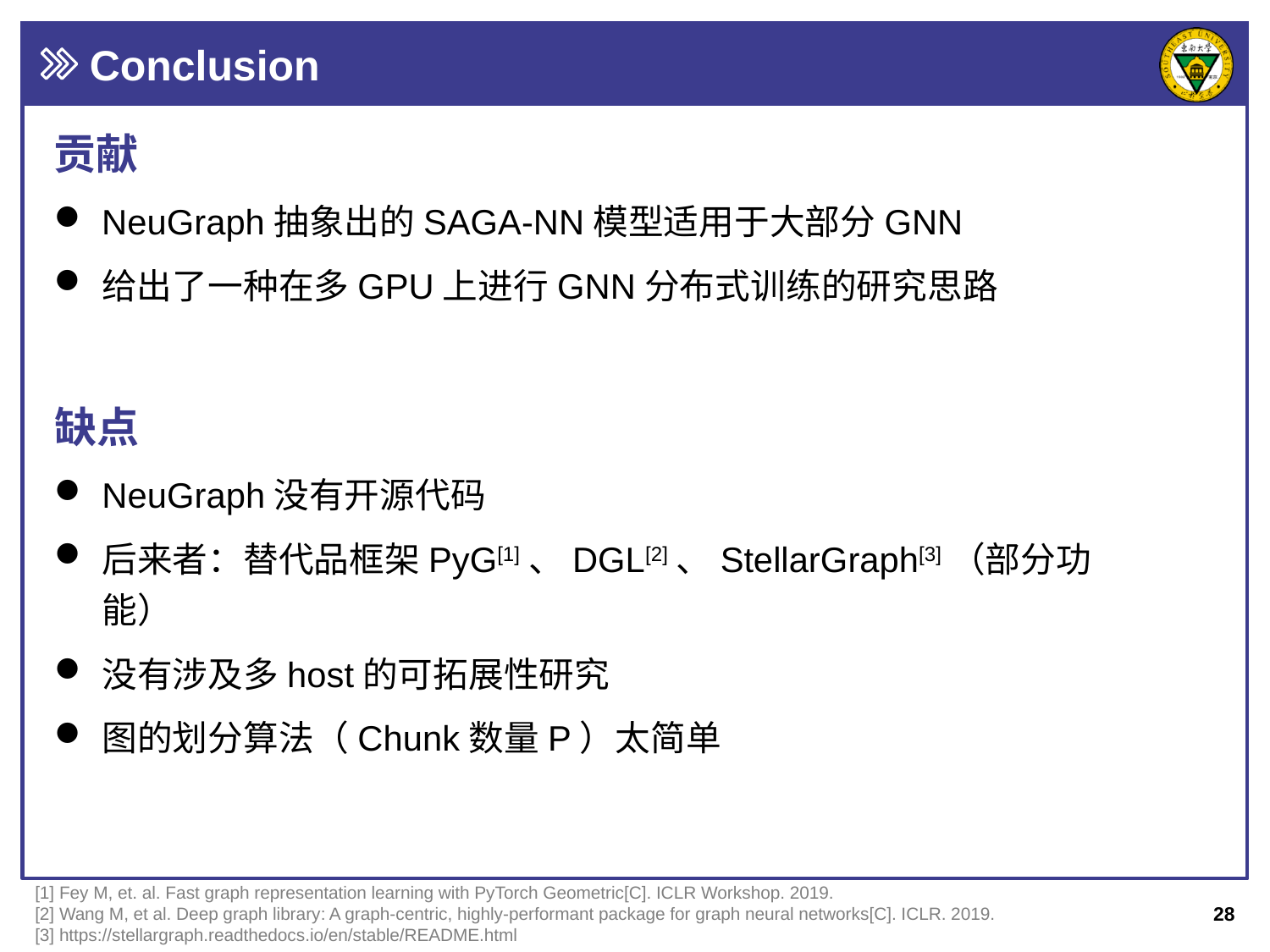

Conclusion

贡献
NeuGraph抽象出的SAGA-NN模型适用于大部分GNN
给出了一种在多GPU上进行GNN分布式训练的研究思路

缺点
NeuGraph没有开源代码
后来者：替代品框架PyG[1]、DGL[2]、StellarGraph[3]（部分功能）
没有涉及多host的可拓展性研究
图的划分算法（Chunk数量P）太简单
[1] Fey M, et. al. Fast graph representation learning with PyTorch Geometric[C]. ICLR Workshop. 2019.
[2] Wang M, et al. Deep graph library: A graph-centric, highly-performant package for graph neural networks[C]. ICLR. 2019.
[3] https://stellargraph.readthedocs.io/en/stable/README.html
28